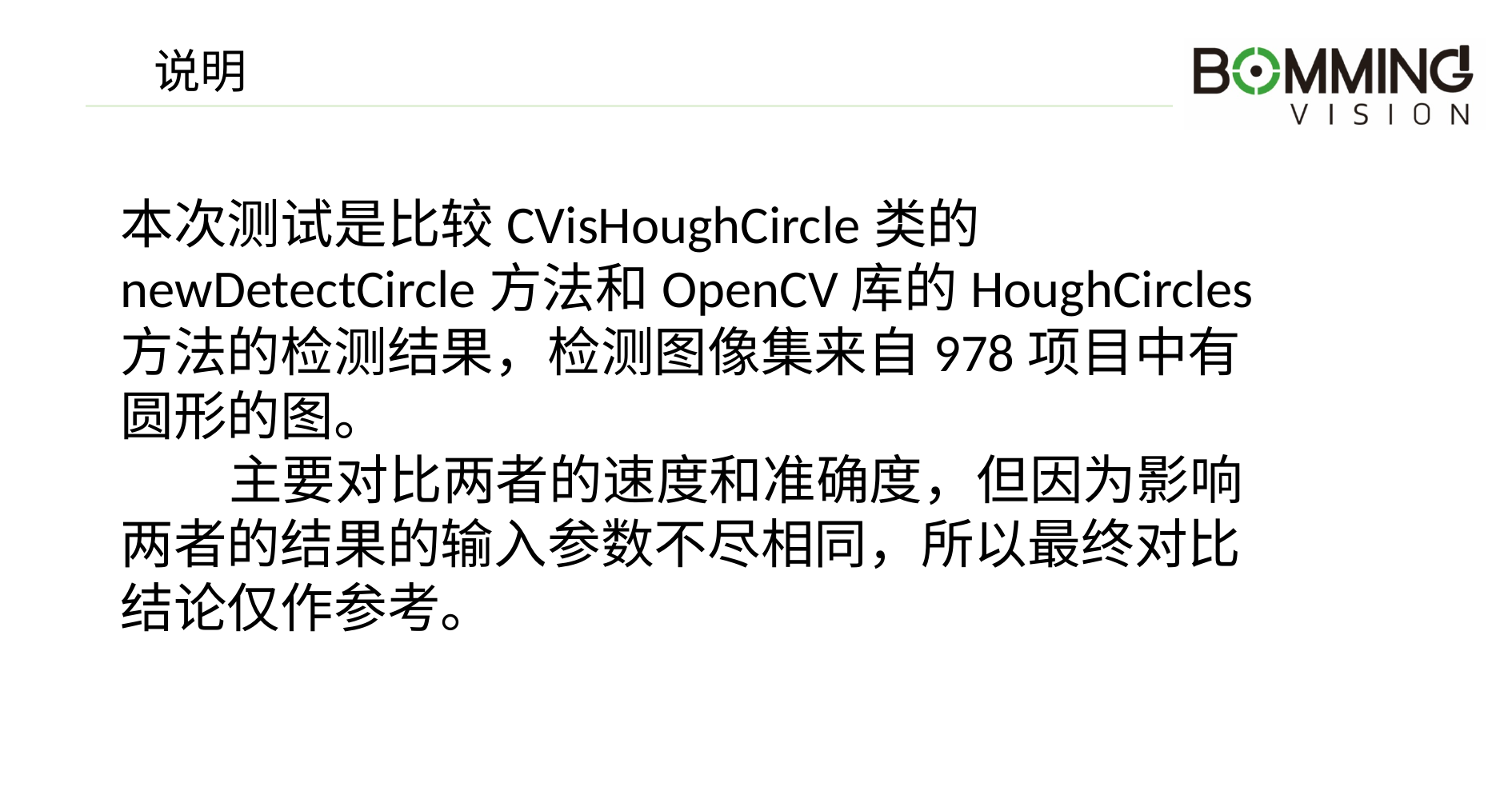

# 说明
本次测试是比较CVisHoughCircle类的newDetectCircle方法和OpenCV库的HoughCircles方法的检测结果，检测图像集来自978项目中有圆形的图。
        主要对比两者的速度和准确度，但因为影响两者的结果的输入参数不尽相同，所以最终对比结论仅作参考。